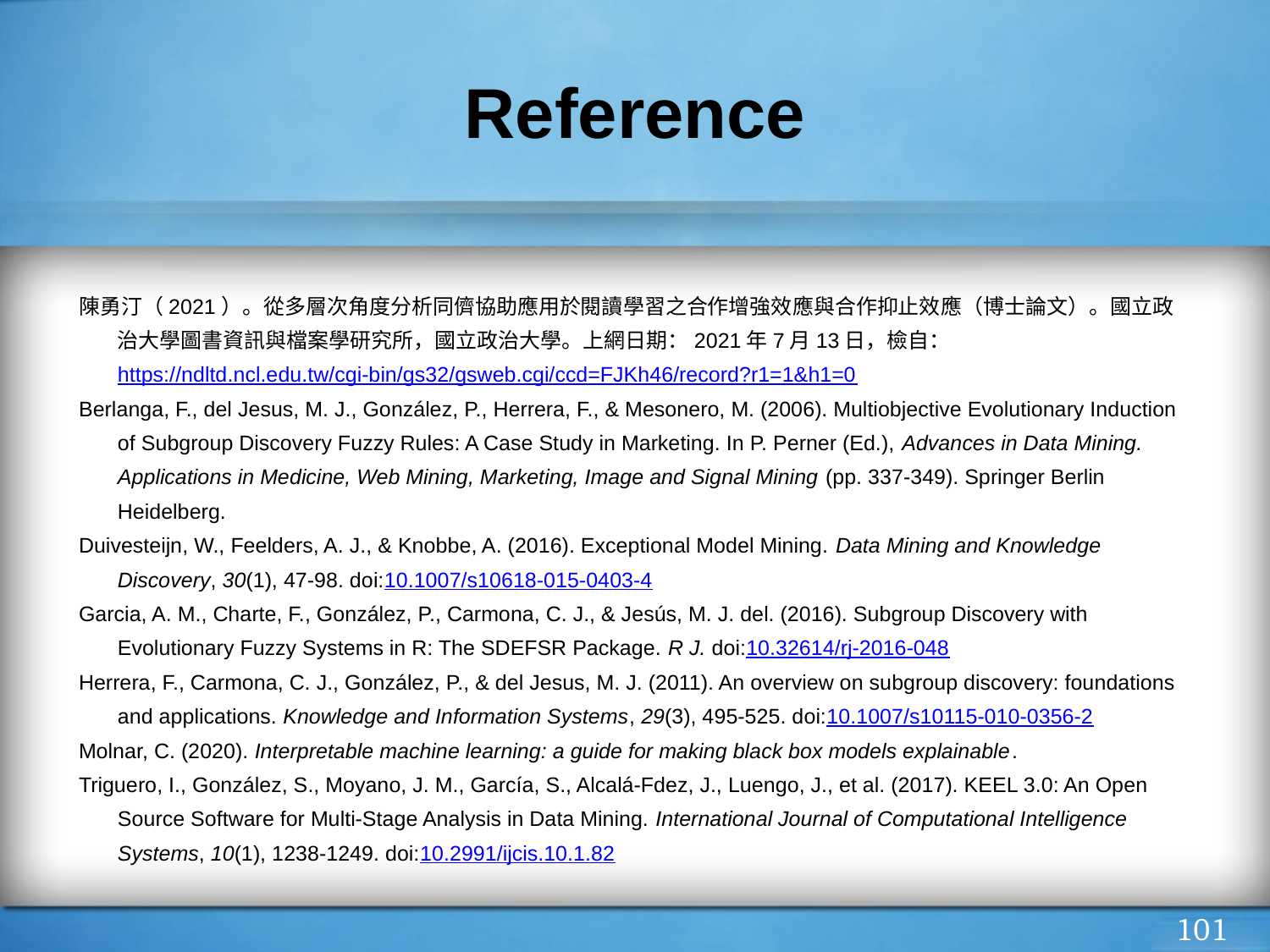

# Reference
陳勇汀（2021）。從多層次角度分析同儕協助應用於閱讀學習之合作增強效應與合作抑止效應（博士論文）。國立政治大學圖書資訊與檔案學研究所，國立政治大學。上網日期：2021年7月13日，檢自：https://ndltd.ncl.edu.tw/cgi-bin/gs32/gsweb.cgi/ccd=FJKh46/record?r1=1&h1=0
Berlanga, F., del Jesus, M. J., González, P., Herrera, F., & Mesonero, M. (2006). Multiobjective Evolutionary Induction of Subgroup Discovery Fuzzy Rules: A Case Study in Marketing. In P. Perner (Ed.), Advances in Data Mining. Applications in Medicine, Web Mining, Marketing, Image and Signal Mining (pp. 337-349). Springer Berlin Heidelberg.
Duivesteijn, W., Feelders, A. J., & Knobbe, A. (2016). Exceptional Model Mining. Data Mining and Knowledge Discovery, 30(1), 47-98. doi:10.1007/s10618-015-0403-4
Garcia, A. M., Charte, F., González, P., Carmona, C. J., & Jesús, M. J. del. (2016). Subgroup Discovery with Evolutionary Fuzzy Systems in R: The SDEFSR Package. R J. doi:10.32614/rj-2016-048
Herrera, F., Carmona, C. J., González, P., & del Jesus, M. J. (2011). An overview on subgroup discovery: foundations and applications. Knowledge and Information Systems, 29(3), 495-525. doi:10.1007/s10115-010-0356-2
Molnar, C. (2020). Interpretable machine learning: a guide for making black box models explainable.
Triguero, I., González, S., Moyano, J. M., García, S., Alcalá-Fdez, J., Luengo, J., et al. (2017). KEEL 3.0: An Open Source Software for Multi-Stage Analysis in Data Mining. International Journal of Computational Intelligence Systems, 10(1), 1238-1249. doi:10.2991/ijcis.10.1.82
101